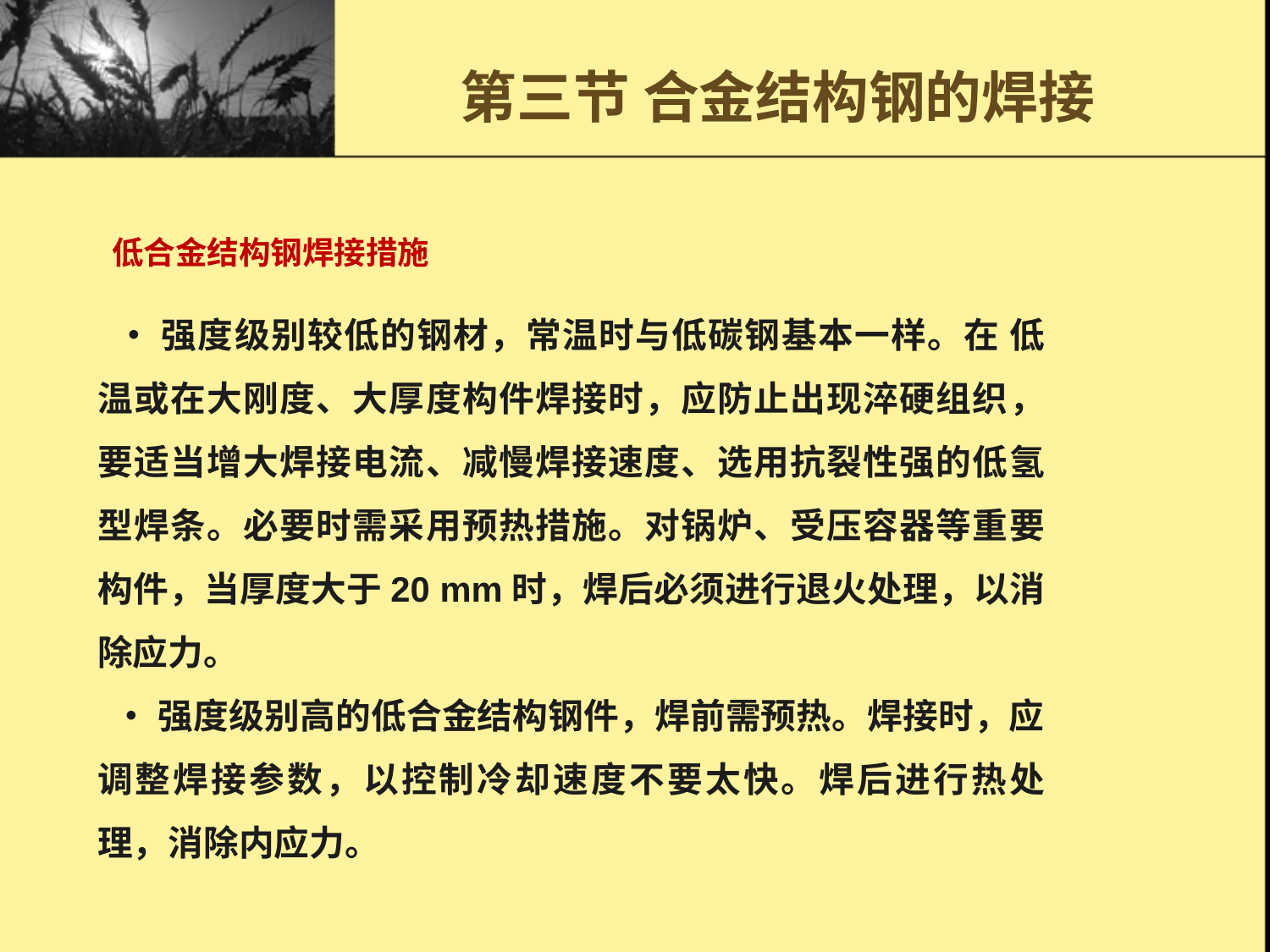

# 第三节 合金结构钢的焊接
低合金结构钢焊接措施
  •强度级别较低的钢材，常温时与低碳钢基本一样。在 低温或在大刚度、大厚度构件焊接时，应防止出现淬硬组织，要适当增大焊接电流、减慢焊接速度、选用抗裂性强的低氢型焊条。必要时需采用预热措施。对锅炉、受压容器等重要构件，当厚度大于20 mm时，焊后必须进行退火处理，以消除应力。
  •强度级别高的低合金结构钢件，焊前需预热。焊接时，应调整焊接参数，以控制冷却速度不要太快。焊后进行热处理，消除内应力。